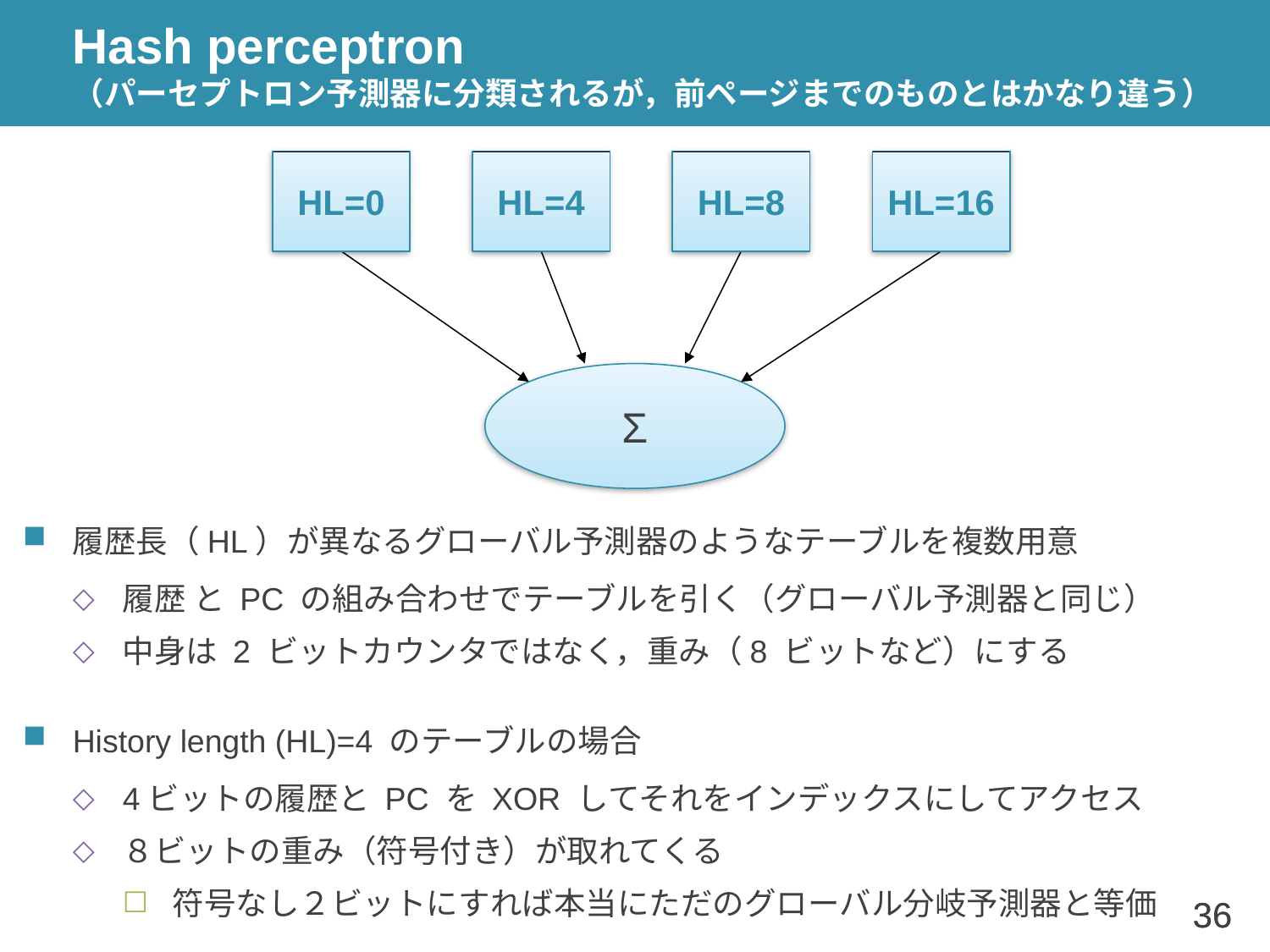

# Hash perceptron （パーセプトロン予測器に分類されるが，前ページまでのものとはかなり違う）
HL=0
HL=4
HL=8
HL=16
Σ
履歴長（HL）が異なるグローバル予測器のようなテーブルを複数用意
履歴 と PC の組み合わせでテーブルを引く（グローバル予測器と同じ）
中身は 2 ビットカウンタではなく，重み（8 ビットなど）にする
History length (HL)=4 のテーブルの場合
4ビットの履歴と PC を XOR してそれをインデックスにしてアクセス
８ビットの重み（符号付き）が取れてくる
符号なし２ビットにすれば本当にただのグローバル分岐予測器と等価